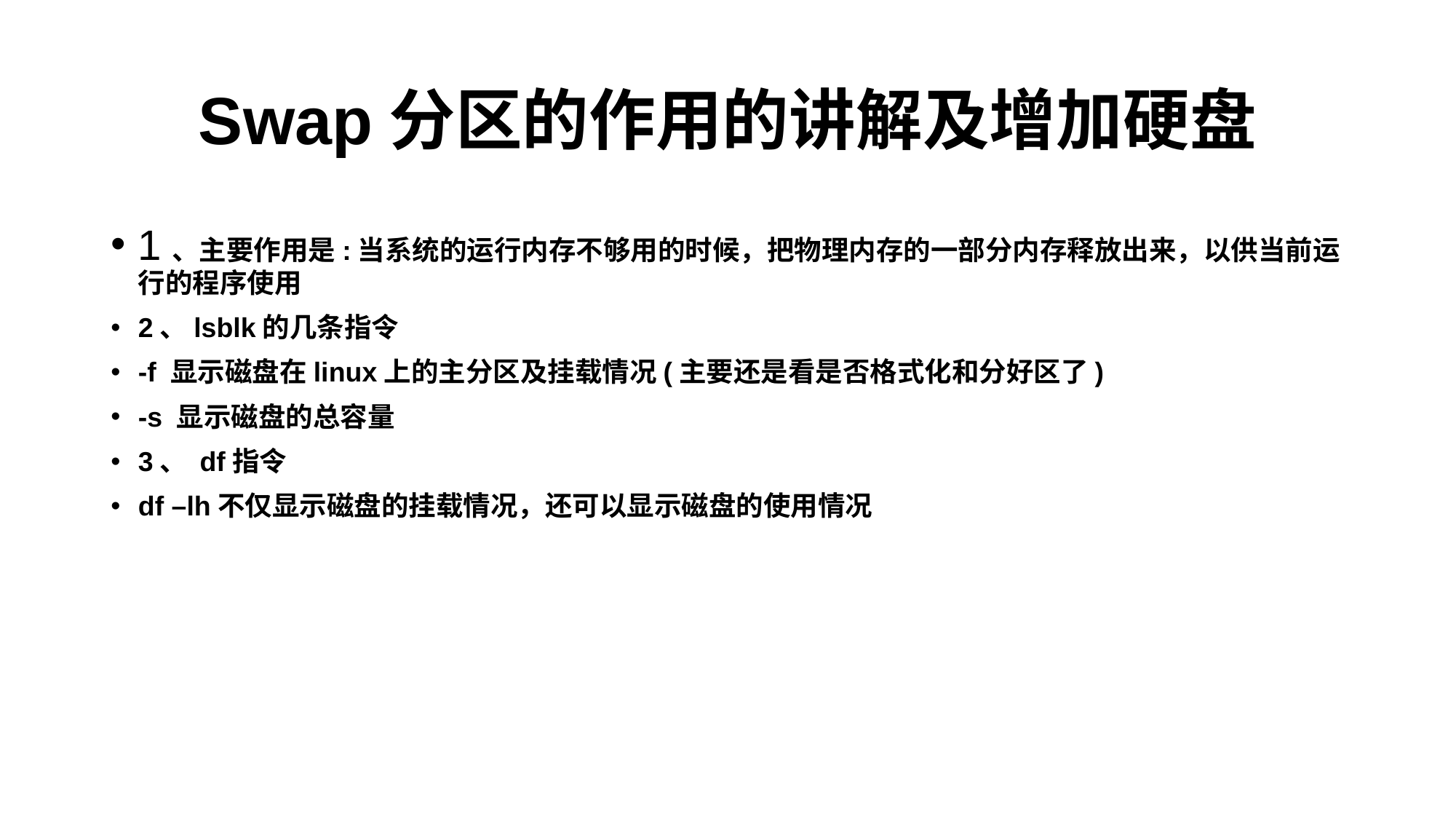

# Swap分区的作用的讲解及增加硬盘
1、主要作用是:当系统的运行内存不够用的时候，把物理内存的一部分内存释放出来，以供当前运行的程序使用
2、lsblk的几条指令
-f 显示磁盘在linux上的主分区及挂载情况(主要还是看是否格式化和分好区了)
-s 显示磁盘的总容量
3、 df指令
df –lh不仅显示磁盘的挂载情况，还可以显示磁盘的使用情况